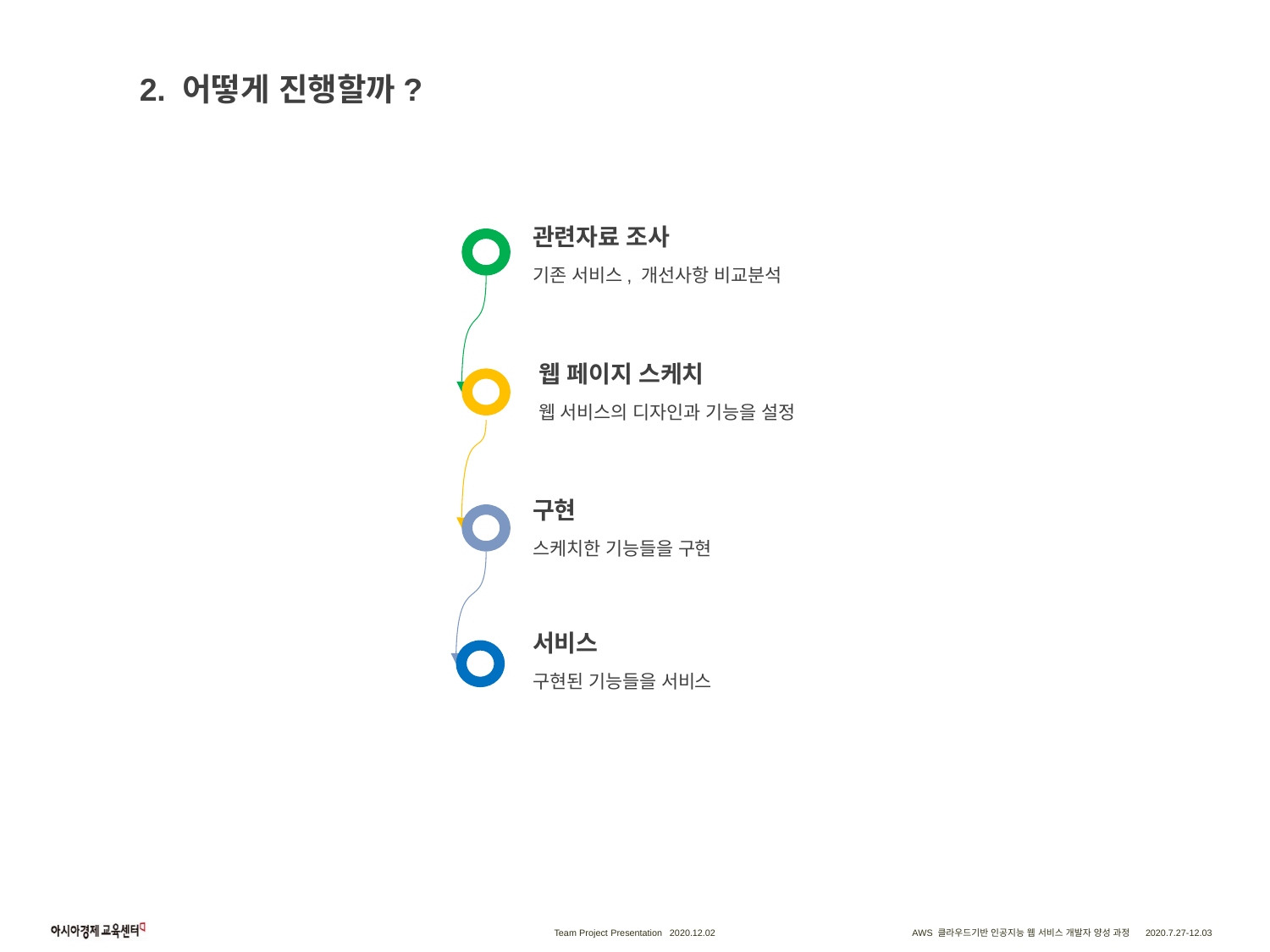

2. 어떻게 진행할까?
관련자료 조사
기존 서비스, 개선사항 비교분석

웹 페이지 스케치
웹 서비스의 디자인과 기능을 설정

구현
스케치한 기능들을 구현

서비스
구현된 기능들을 서비스